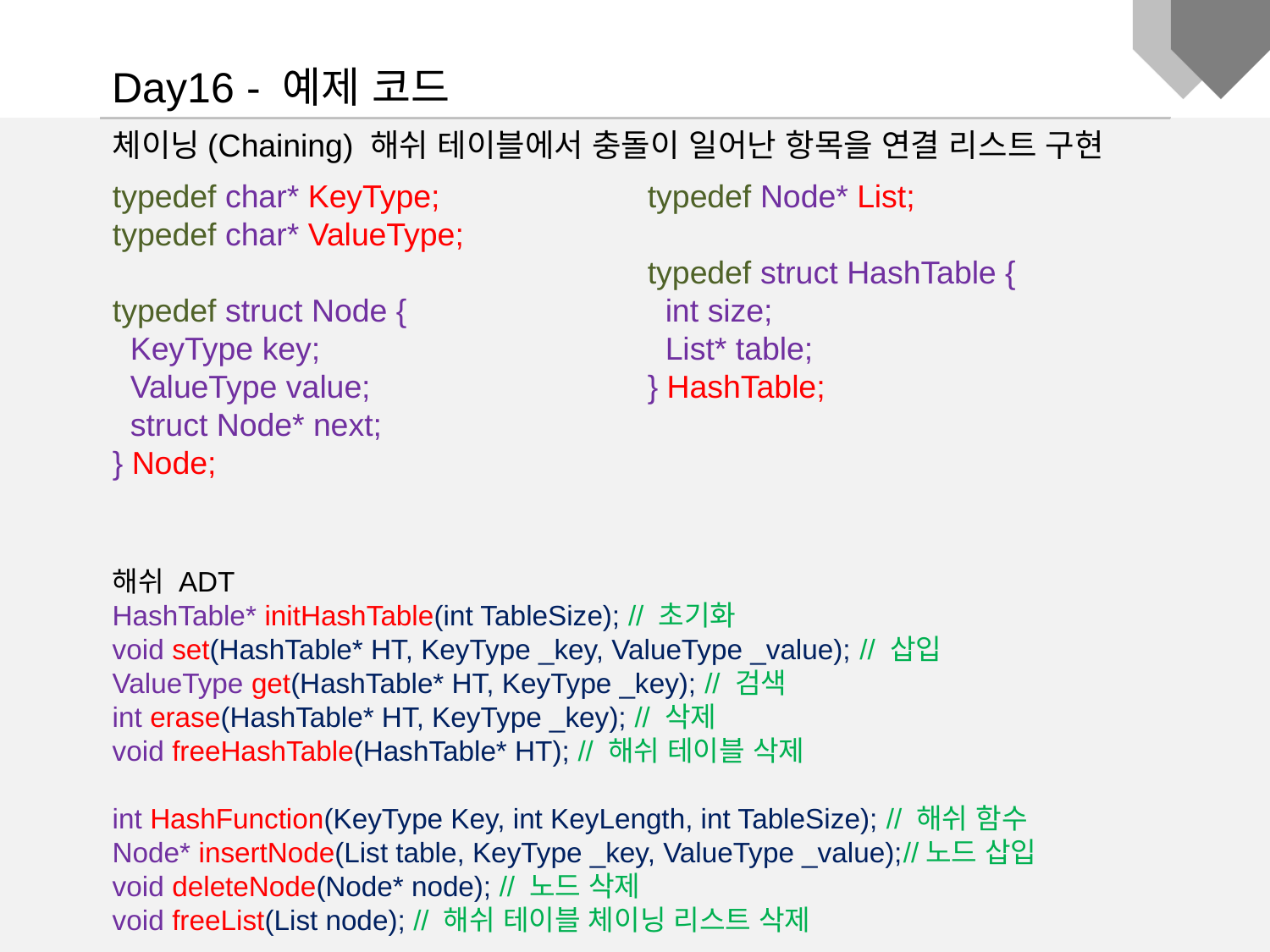

Day16 - 예제 코드
체이닝(Chaining) 해쉬 테이블에서 충돌이 일어난 항목을 연결 리스트 구현
typedef char* KeyType;
typedef char* ValueType;

typedef struct Node {
  KeyType key;
  ValueType value;
  struct Node* next;
} Node;
typedef Node* List;

typedef struct HashTable {
  int size;
  List* table;
} HashTable;

해쉬 ADT
HashTable* initHashTable(int TableSize); // 초기화
void set(HashTable* HT, KeyType _key, ValueType _value); // 삽입
ValueType get(HashTable* HT, KeyType _key); // 검색
int erase(HashTable* HT, KeyType _key); // 삭제
void freeHashTable(HashTable* HT); // 해쉬 테이블 삭제

int HashFunction(KeyType Key, int KeyLength, int TableSize); // 해쉬 함수
Node* insertNode(List table, KeyType _key, ValueType _value);//노드 삽입
void deleteNode(Node* node); // 노드 삭제
void freeList(List node); // 해쉬 테이블 체이닝 리스트 삭제